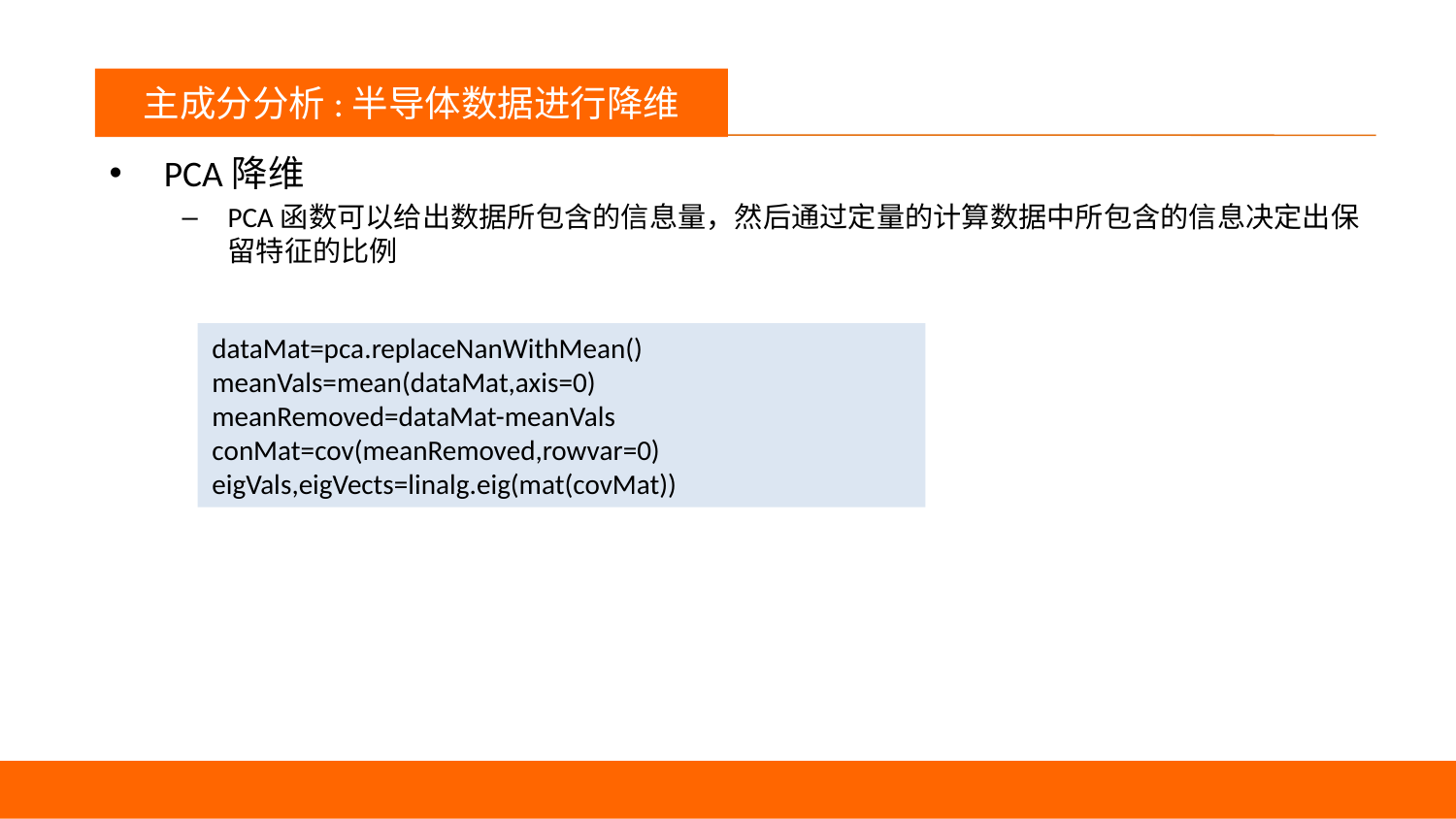

议程

主成分分析:半导体数据进行降维
PCA降维
PCA函数可以给出数据所包含的信息量，然后通过定量的计算数据中所包含的信息决定出保留特征的比例
dataMat=pca.replaceNanWithMean() meanVals=mean(dataMat,axis=0)
meanRemoved=dataMat-meanVals conMat=cov(meanRemoved,rowvar=0) eigVals,eigVects=linalg.eig(mat(covMat))